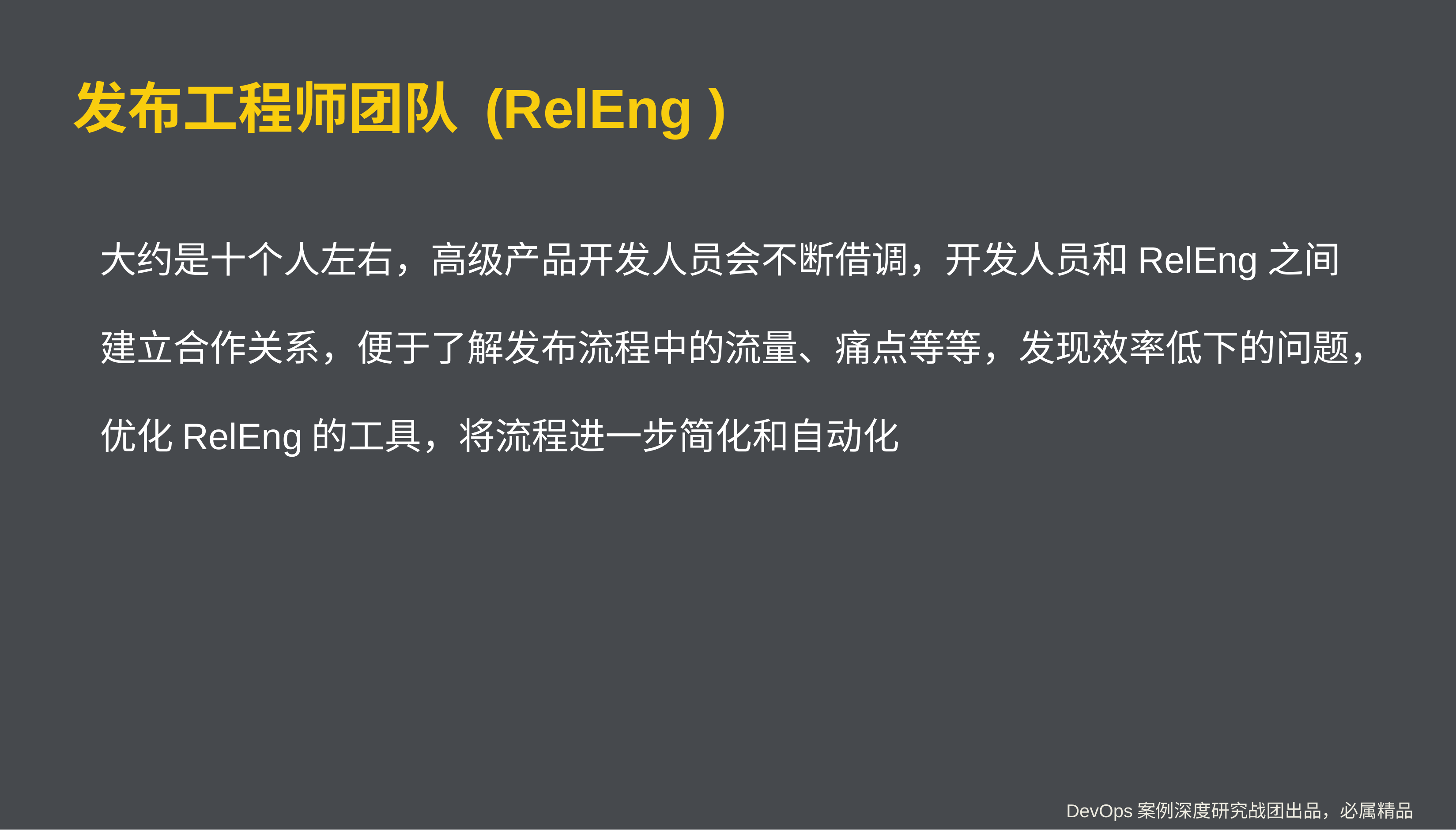

# 发布工程师团队 (RelEng )
大约是十个人左右，高级产品开发人员会不断借调，开发人员和RelEng之间

建立合作关系，便于了解发布流程中的流量、痛点等等，发现效率低下的问题，

优化RelEng的工具，将流程进一步简化和自动化